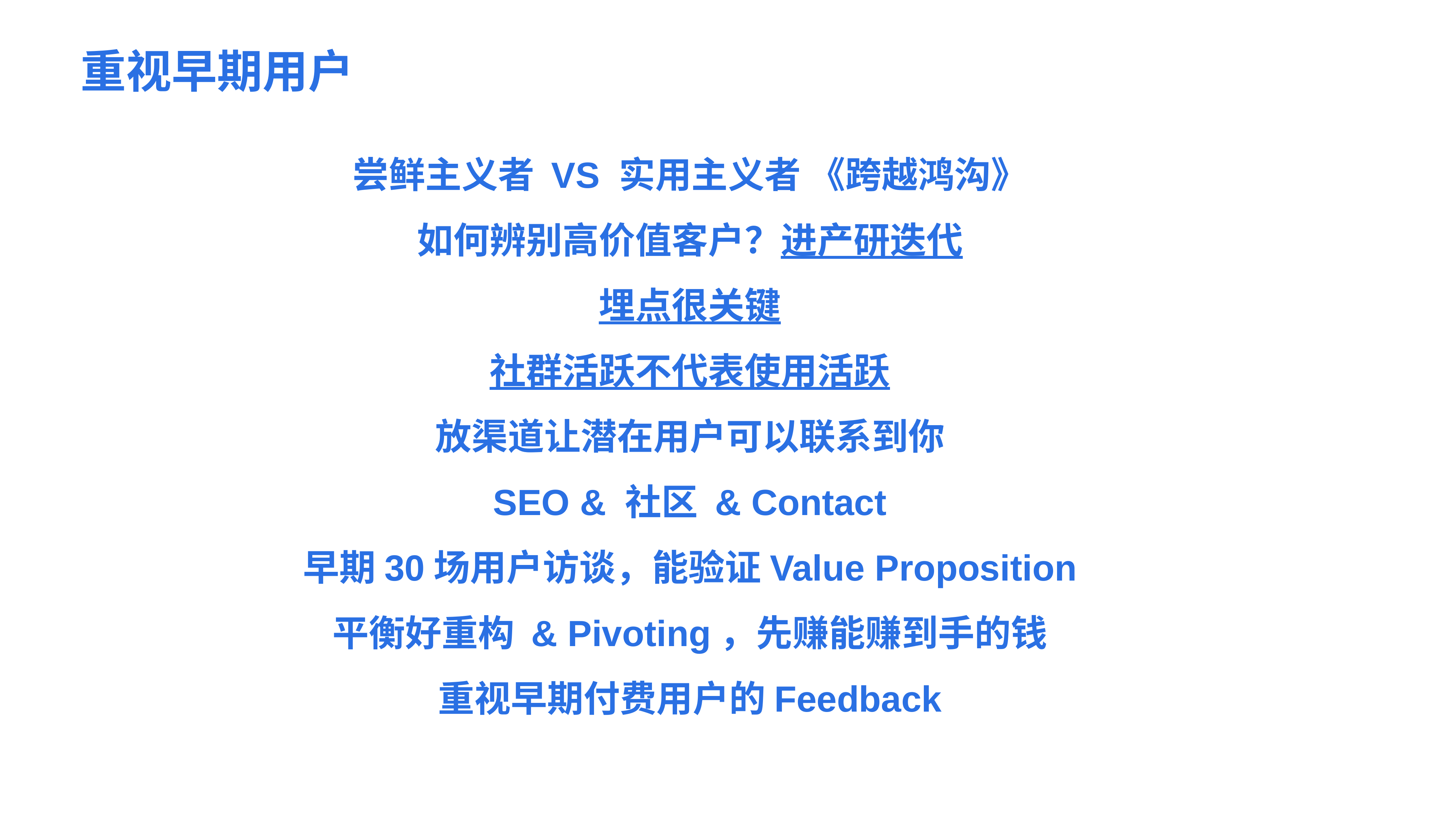

重视早期用户
尝鲜主义者 VS 实用主义者 《跨越鸿沟》
如何辨别高价值客户？进产研迭代
埋点很关键
社群活跃不代表使用活跃
放渠道让潜在用户可以联系到你
SEO & 社区 & Contact
早期30场用户访谈，能验证Value Proposition
平衡好重构 & Pivoting，先赚能赚到手的钱
重视早期付费用户的Feedback